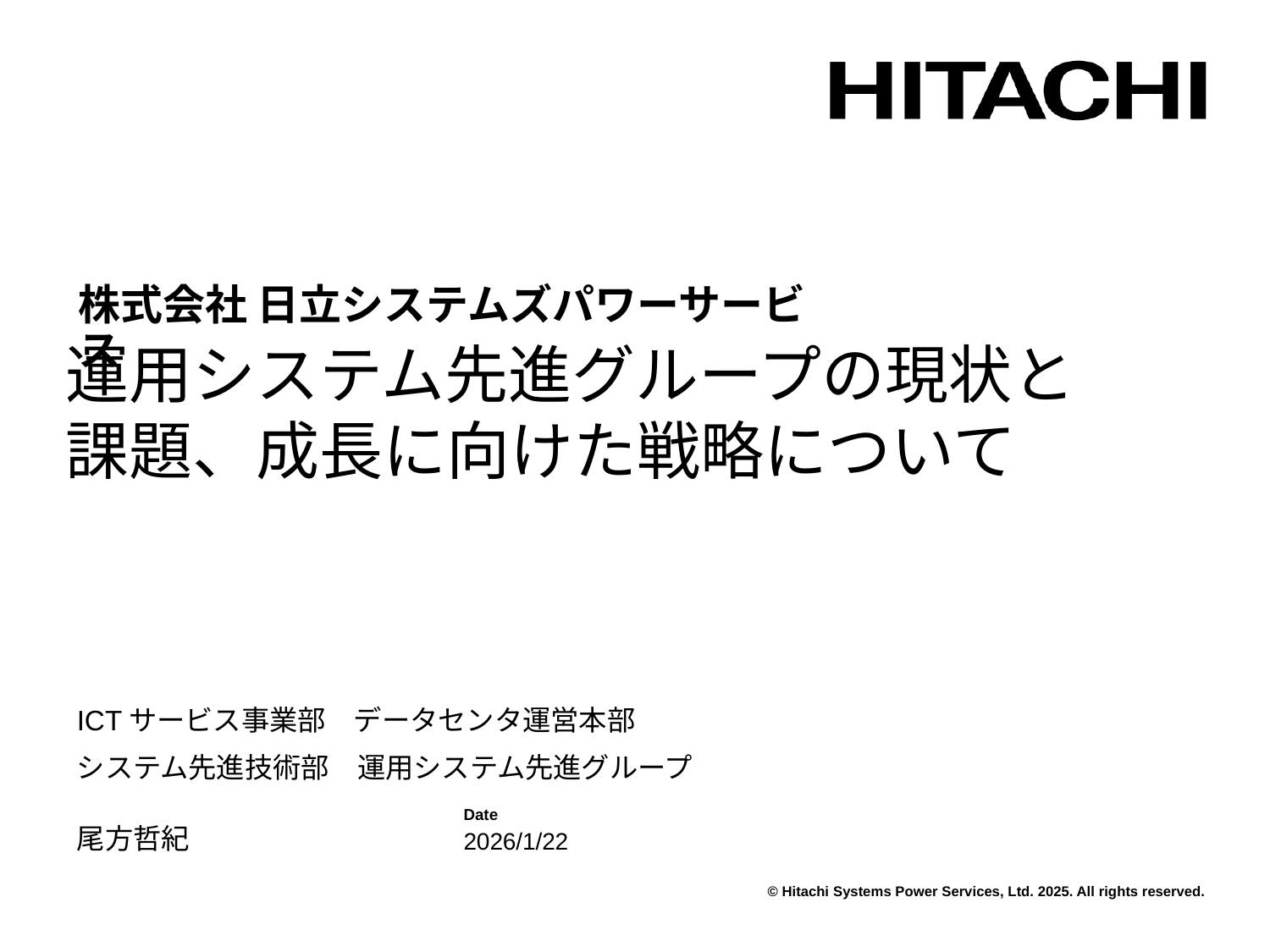

株式会社 日立システムズパワーサービス
# 運用システム先進グループの現状と課題、成長に向けた戦略について
ICTサービス事業部　データセンタ運営本部
システム先進技術部　運用システム先進グループ
尾方哲紀
Date
2026/1/22